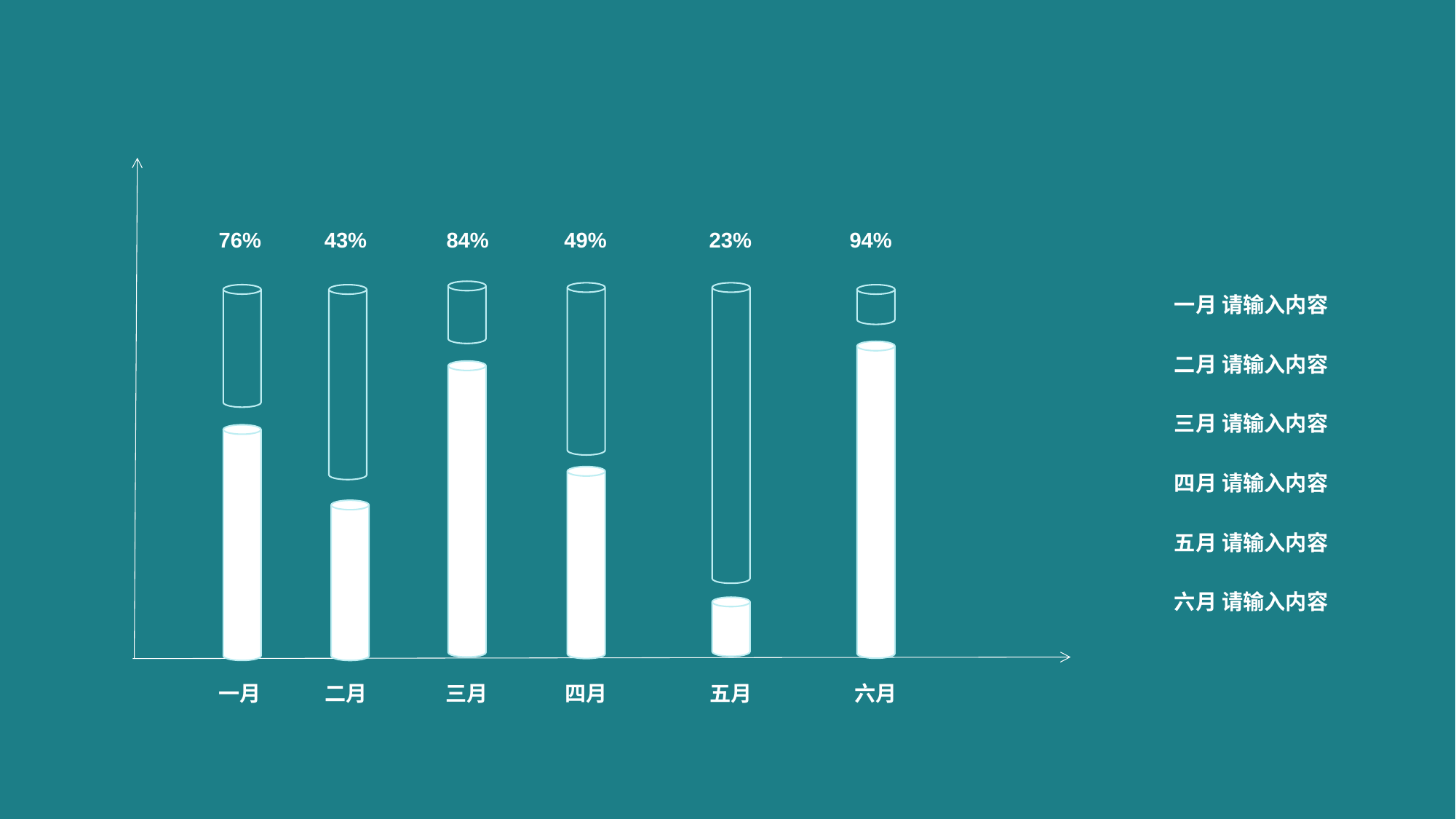

76%
43%
84%
49%
23%
94%

二月
三月
四月
五月
六月
一月
一月 请输入内容
二月 请输入内容
三月 请输入内容
四月 请输入内容
五月 请输入内容
六月 请输入内容